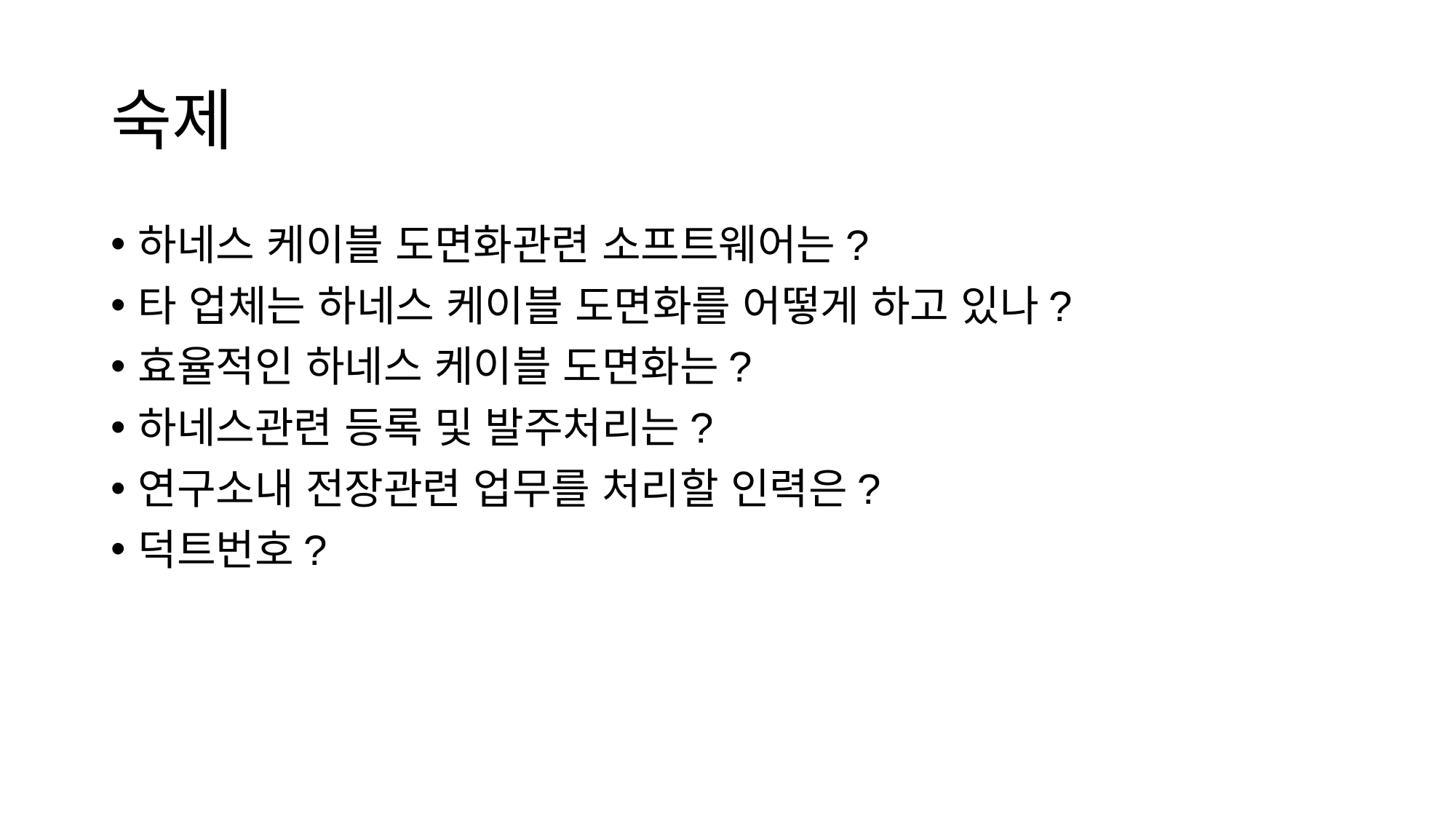

# 숙제
하네스 케이블 도면화관련 소프트웨어는?
타 업체는 하네스 케이블 도면화를 어떻게 하고 있나?
효율적인 하네스 케이블 도면화는?
하네스관련 등록 및 발주처리는?
연구소내 전장관련 업무를 처리할 인력은?
덕트번호?